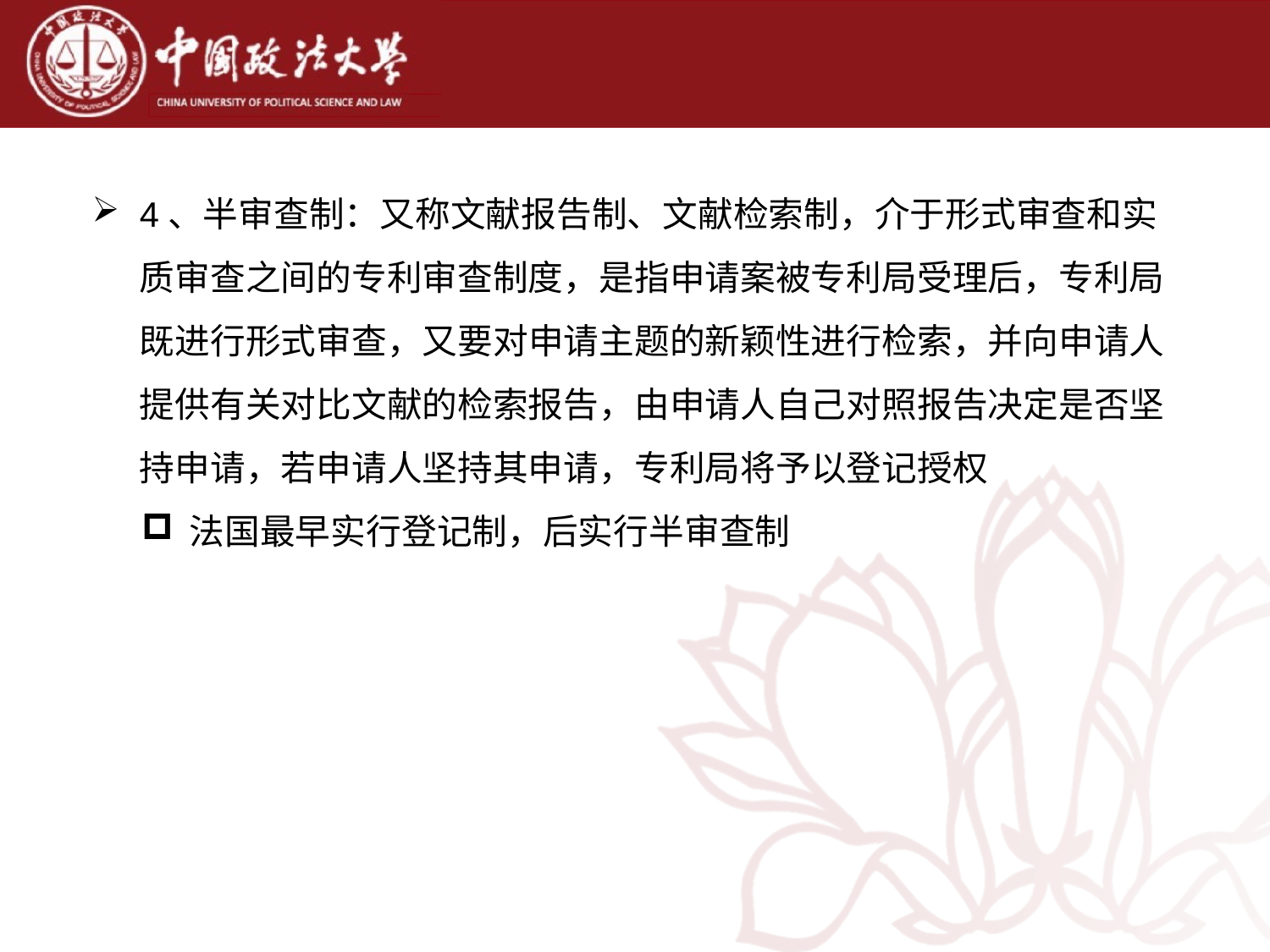

4、半审查制：又称文献报告制、文献检索制，介于形式审查和实质审查之间的专利审查制度，是指申请案被专利局受理后，专利局既进行形式审查，又要对申请主题的新颖性进行检索，并向申请人提供有关对比文献的检索报告，由申请人自己对照报告决定是否坚持申请，若申请人坚持其申请，专利局将予以登记授权
法国最早实行登记制，后实行半审查制